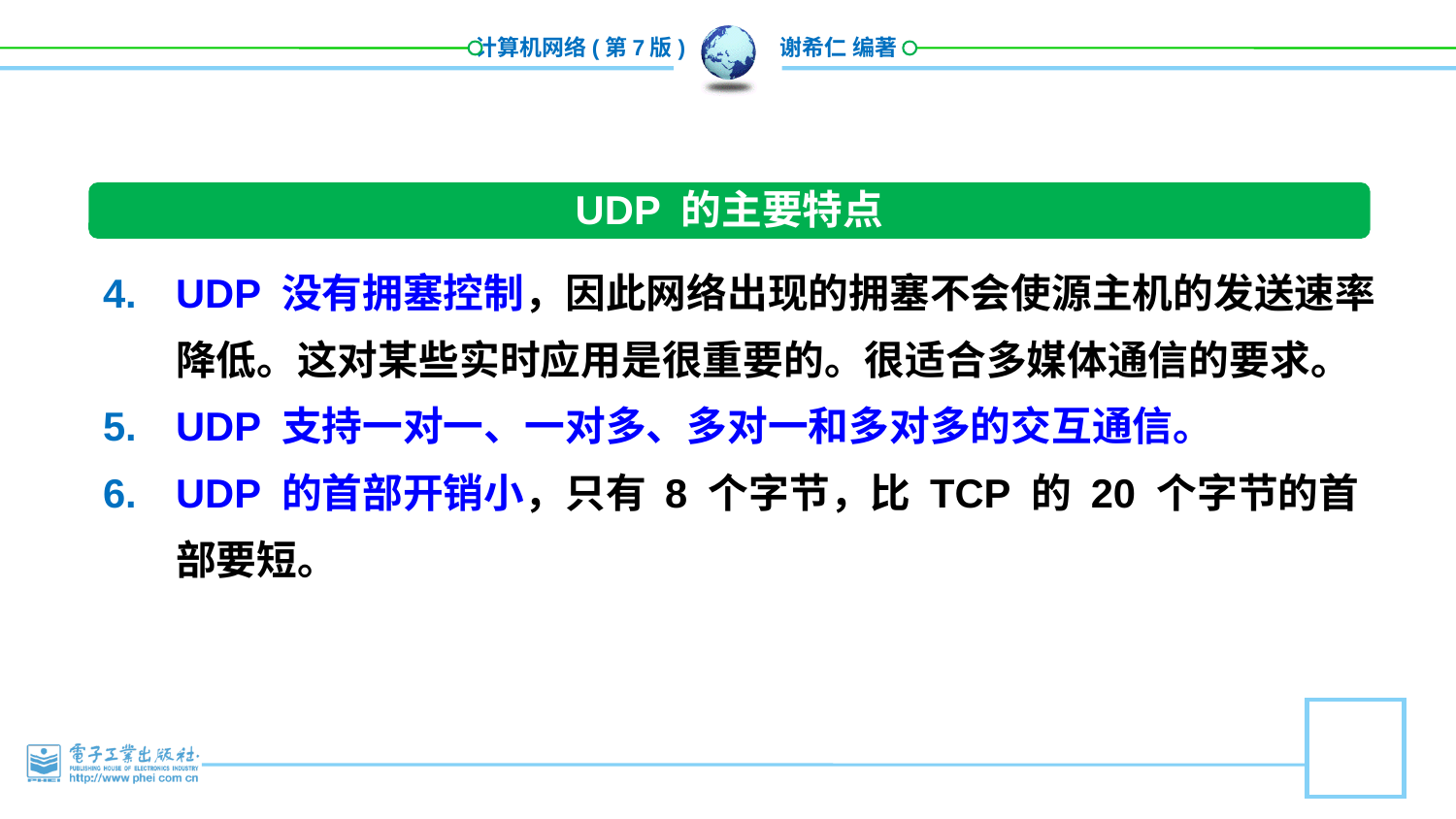

UDP 的主要特点

UDP 没有拥塞控制，因此网络出现的拥塞不会使源主机的发送速率降低。这对某些实时应用是很重要的。很适合多媒体通信的要求。
UDP 支持一对一、一对多、多对一和多对多的交互通信。
UDP 的首部开销小，只有 8 个字节，比 TCP 的 20 个字节的首部要短。